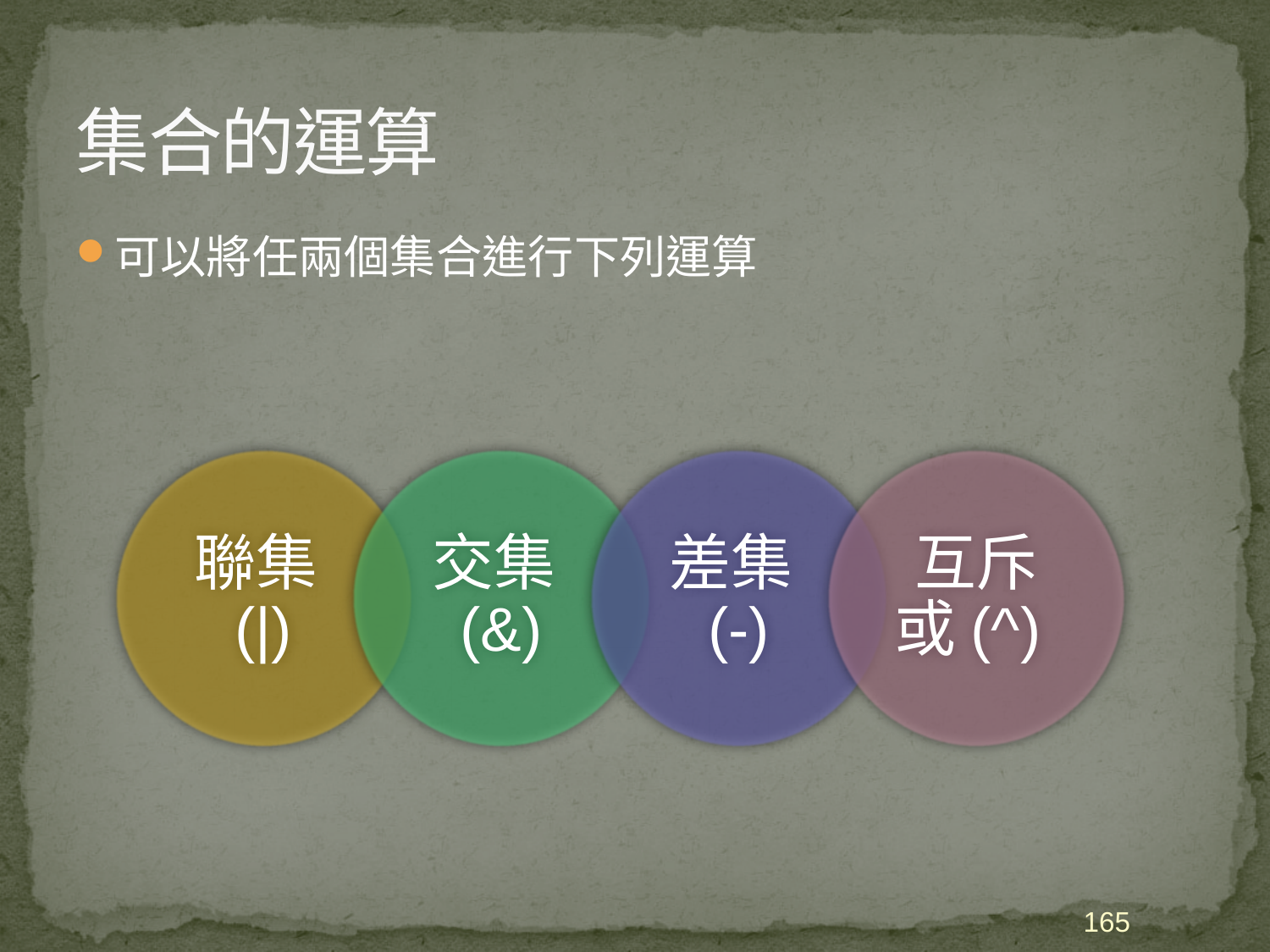

# 集合的運算
可以將任兩個集合進行下列運算
聯集(|)
交集(&)
差集(-)
互斥或(^)
165